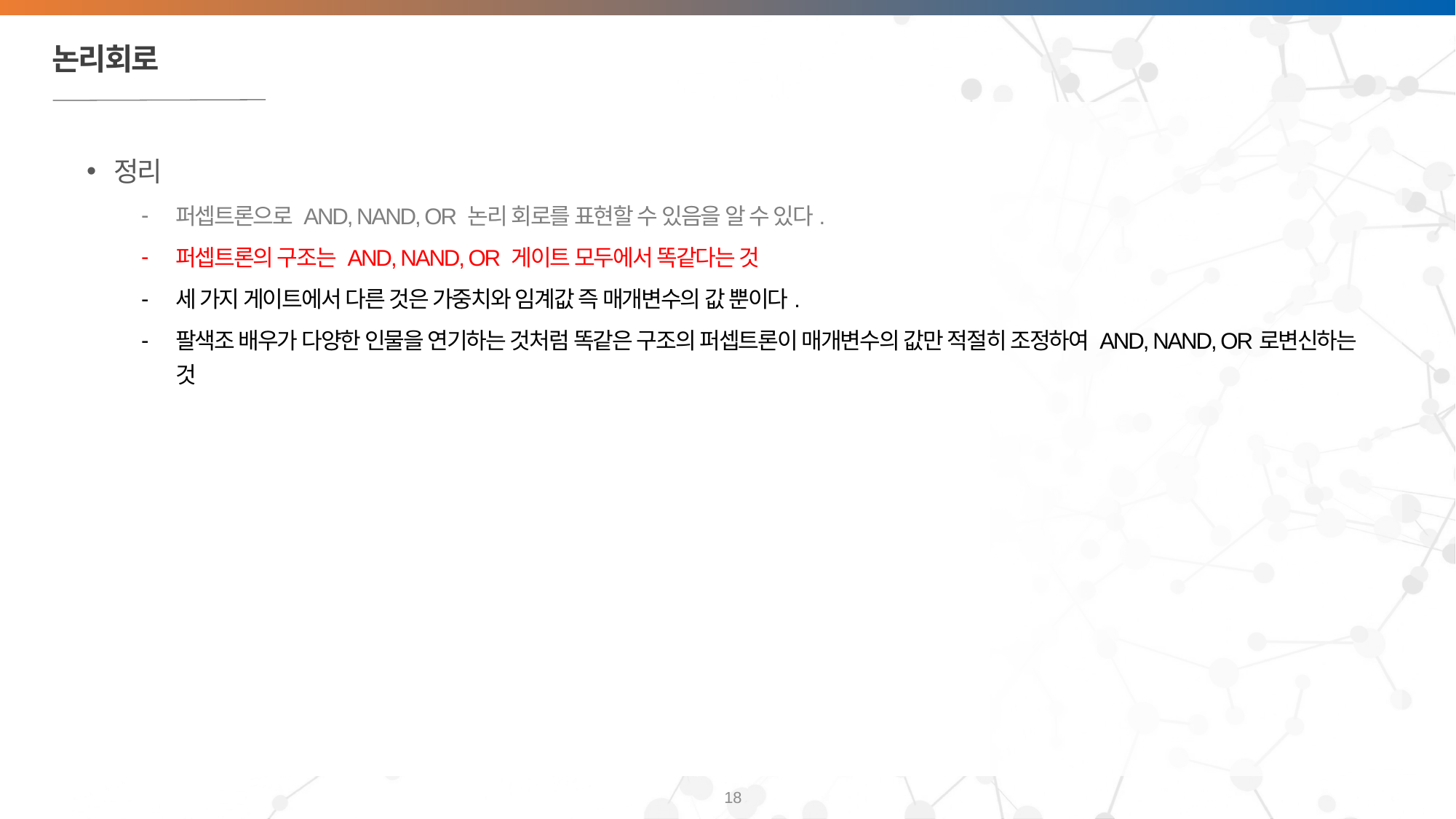

# 논리회로

정리
퍼셉트론으로 AND, NAND, OR 논리 회로를 표현할 수 있음을 알 수 있다.
퍼셉트론의 구조는 AND, NAND, OR 게이트 모두에서 똑같다는 것
세 가지 게이트에서 다른 것은 가중치와 임계값 즉 매개변수의 값 뿐이다.
팔색조 배우가 다양한 인물을 연기하는 것처럼 똑같은 구조의 퍼셉트론이 매개변수의 값만 적절히 조정하여 AND, NAND, OR로변신하는 것
18